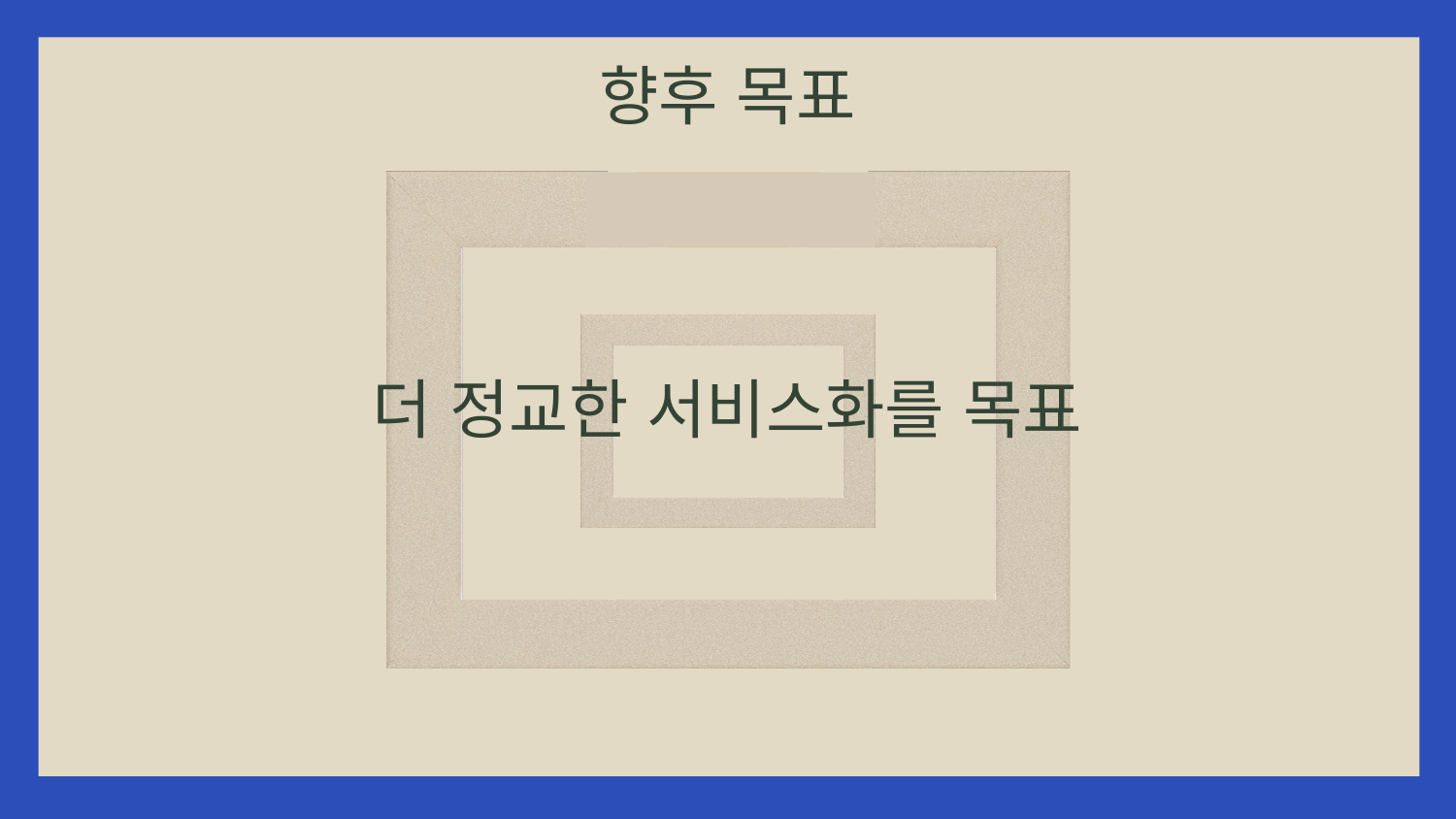

향후 목표

# 더 정교한 서비스화를 목표